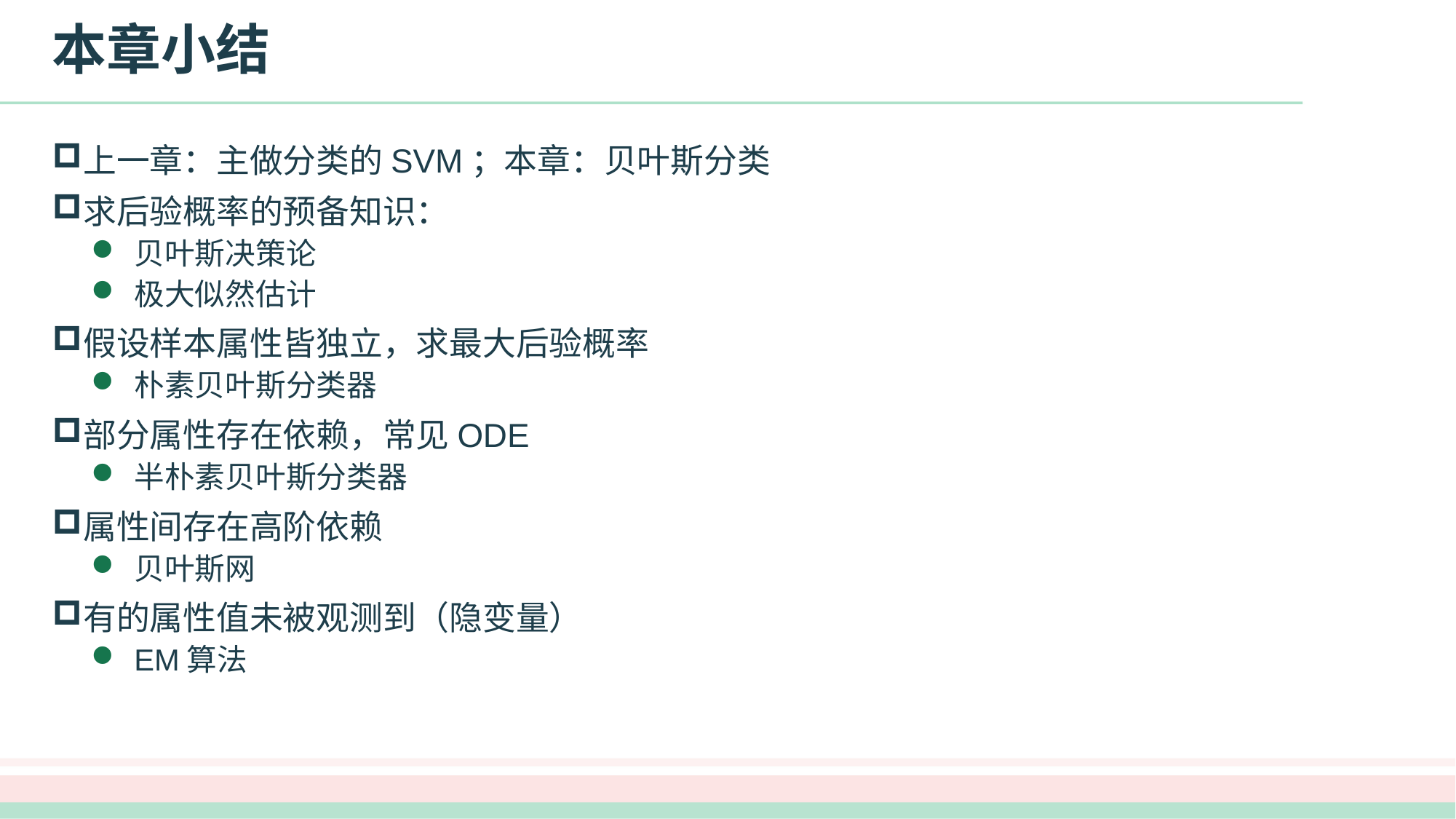

# 本章小结
上一章：主做分类的SVM；本章：贝叶斯分类
求后验概率的预备知识：
贝叶斯决策论
极大似然估计
假设样本属性皆独立，求最大后验概率
朴素贝叶斯分类器
部分属性存在依赖，常见ODE
半朴素贝叶斯分类器
属性间存在高阶依赖
贝叶斯网
有的属性值未被观测到（隐变量）
EM算法